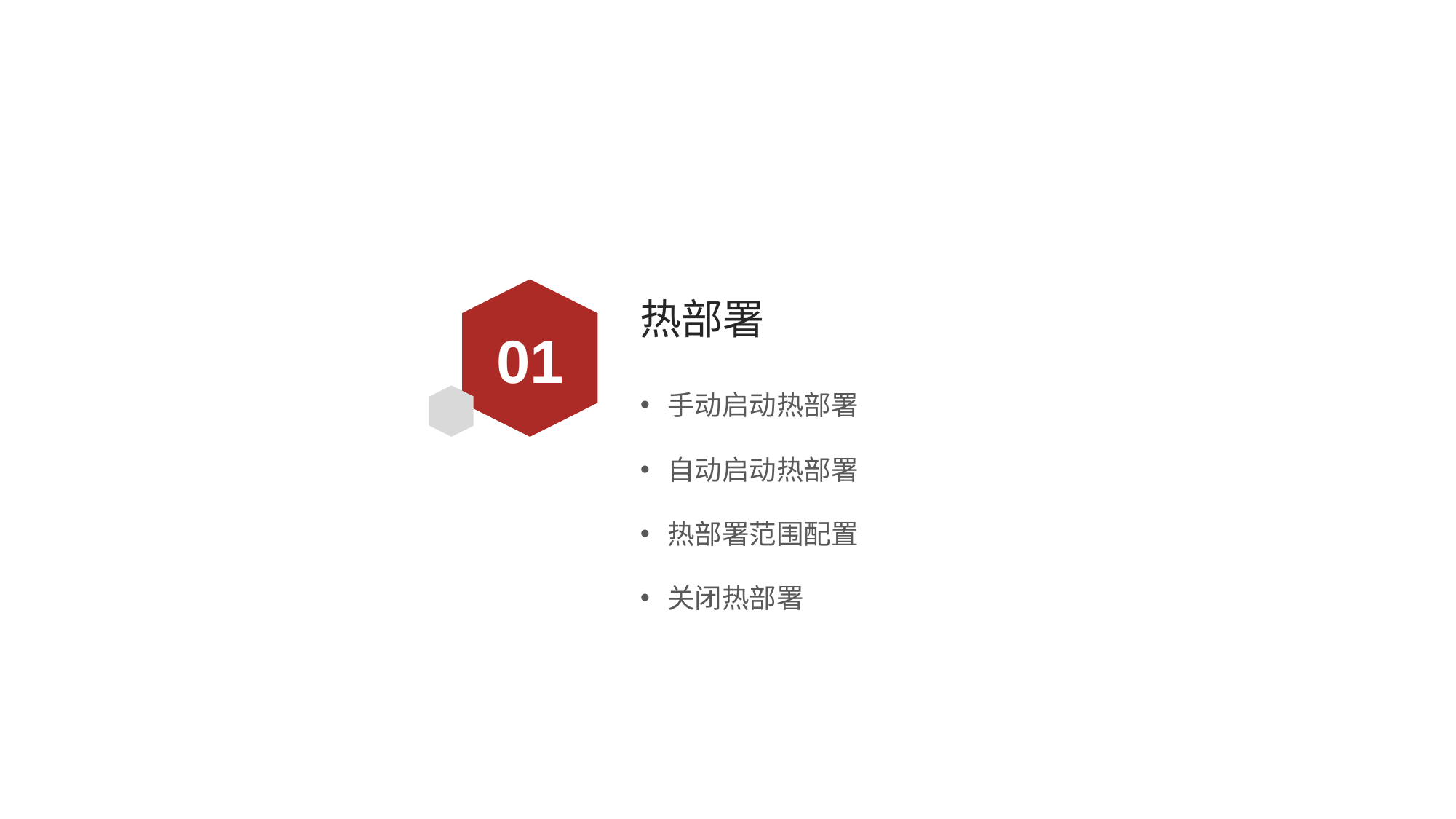

# 热部署
01
手动启动热部署
自动启动热部署
热部署范围配置
关闭热部署